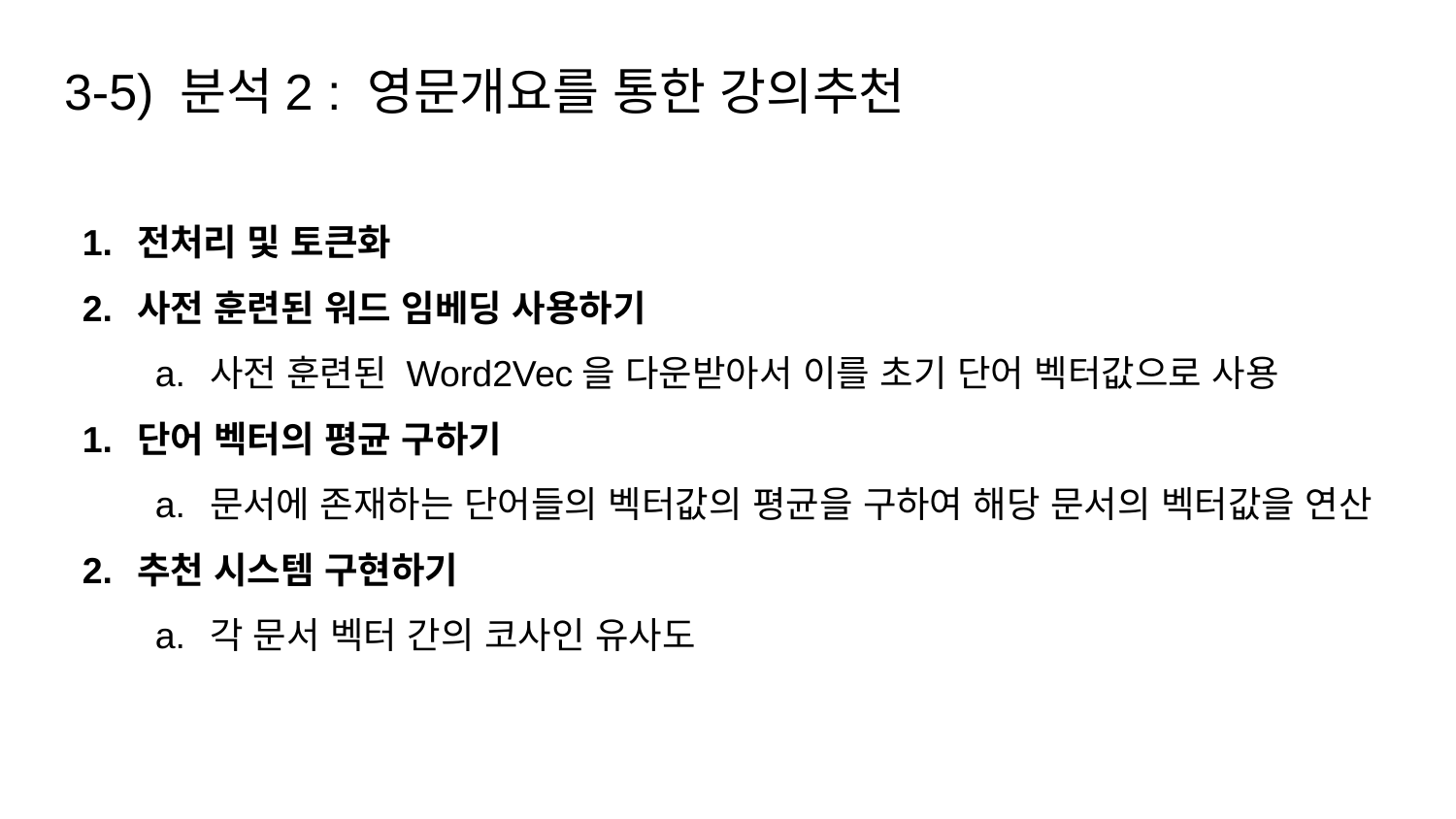

# 3-5) 분석2 : 영문개요를 통한 강의추천
전처리 및 토큰화
사전 훈련된 워드 임베딩 사용하기
사전 훈련된 Word2Vec을 다운받아서 이를 초기 단어 벡터값으로 사용
단어 벡터의 평균 구하기
문서에 존재하는 단어들의 벡터값의 평균을 구하여 해당 문서의 벡터값을 연산
추천 시스템 구현하기
각 문서 벡터 간의 코사인 유사도